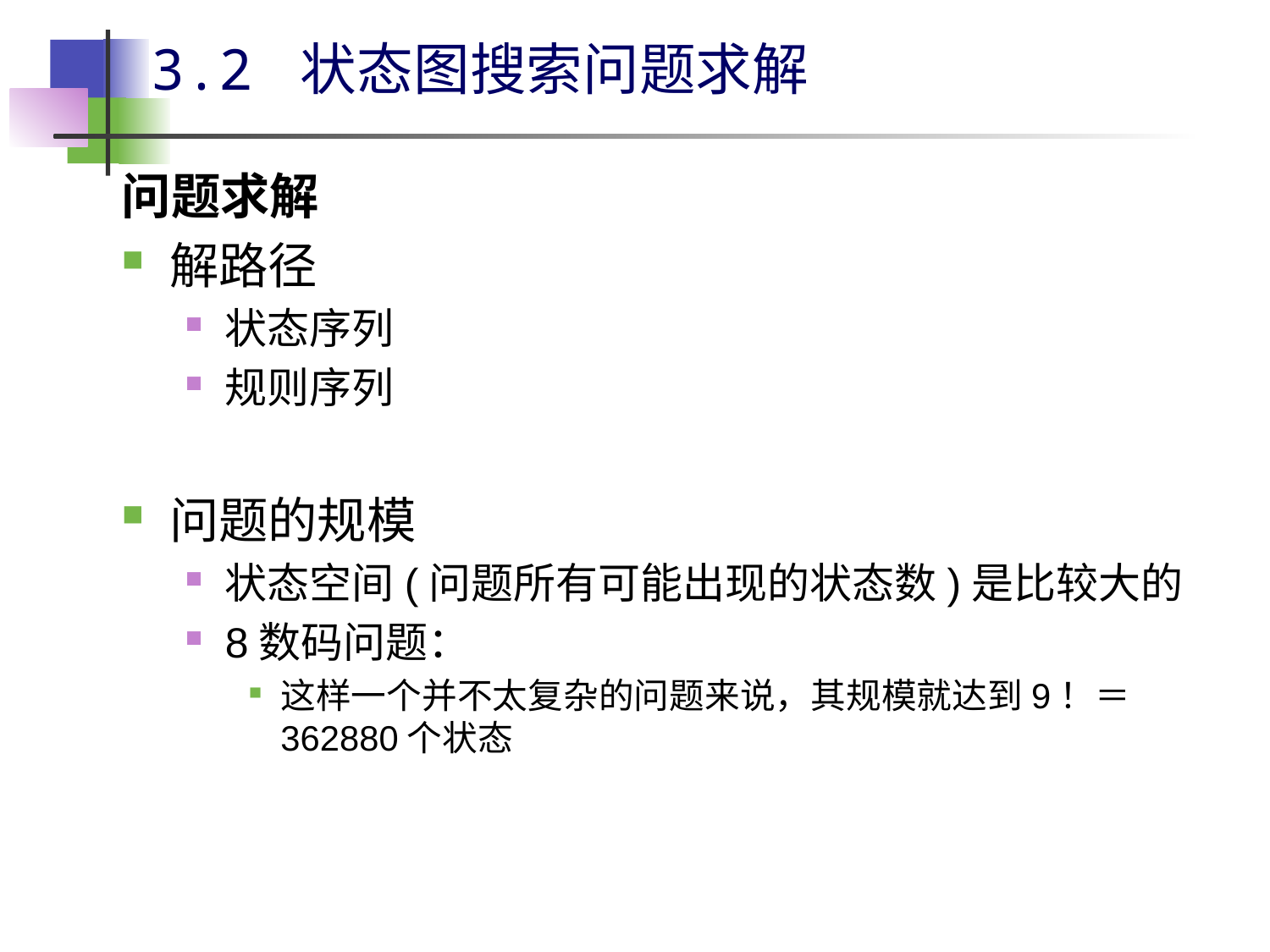

# 3.2 状态图搜索问题求解
问题求解
解路径
状态序列
规则序列

问题的规模
状态空间(问题所有可能出现的状态数)是比较大的
8数码问题：
这样一个并不太复杂的问题来说，其规模就达到9！＝362880个状态